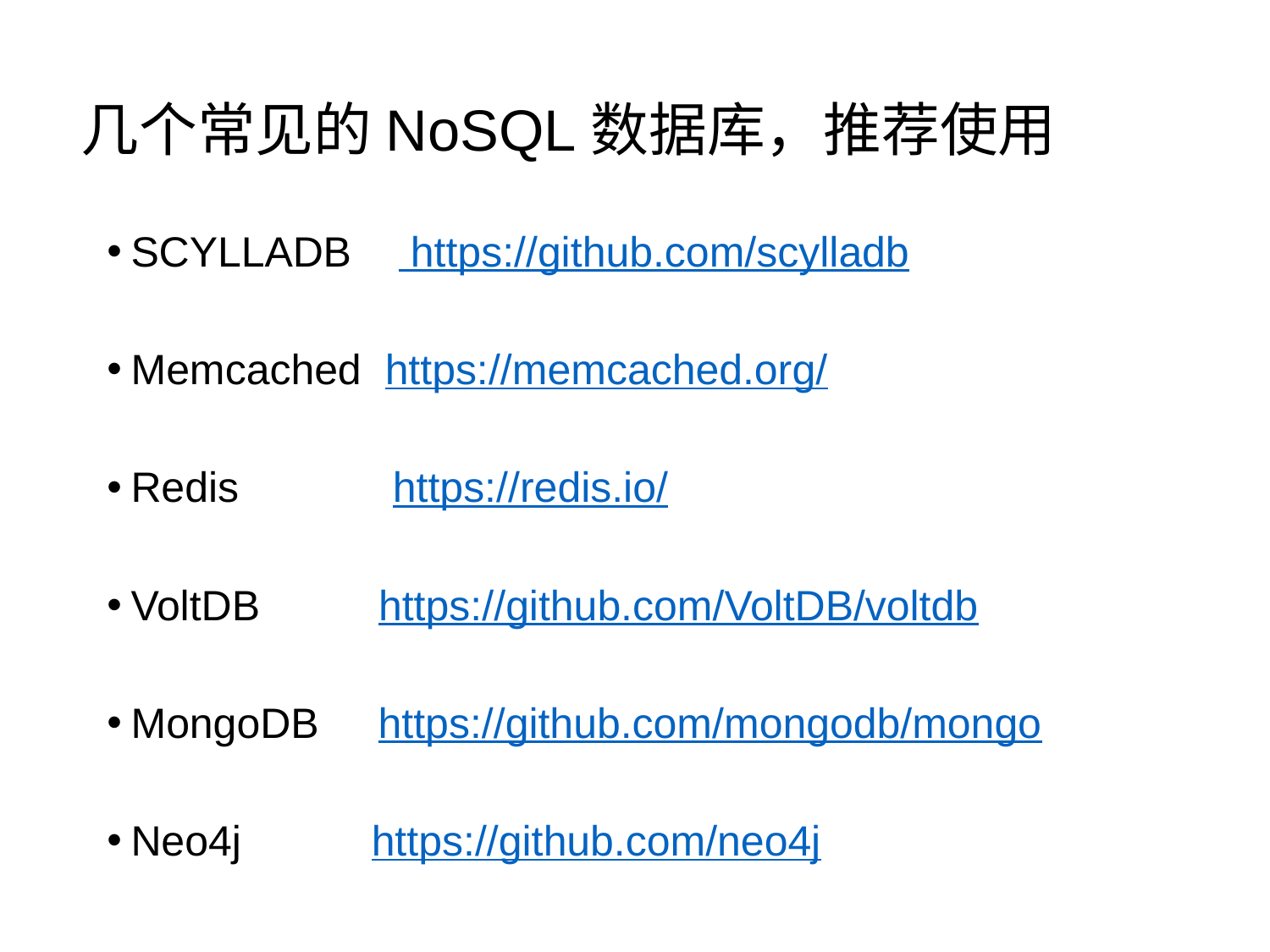

# 几个常见的NoSQL数据库，推荐使用
SCYLLADB     https://github.com/scylladb

Memcached  https://memcached.org/

Redis             https://redis.io/

VoltDB          https://github.com/VoltDB/voltdb

MongoDB     https://github.com/mongodb/mongo

Neo4j           https://github.com/neo4j